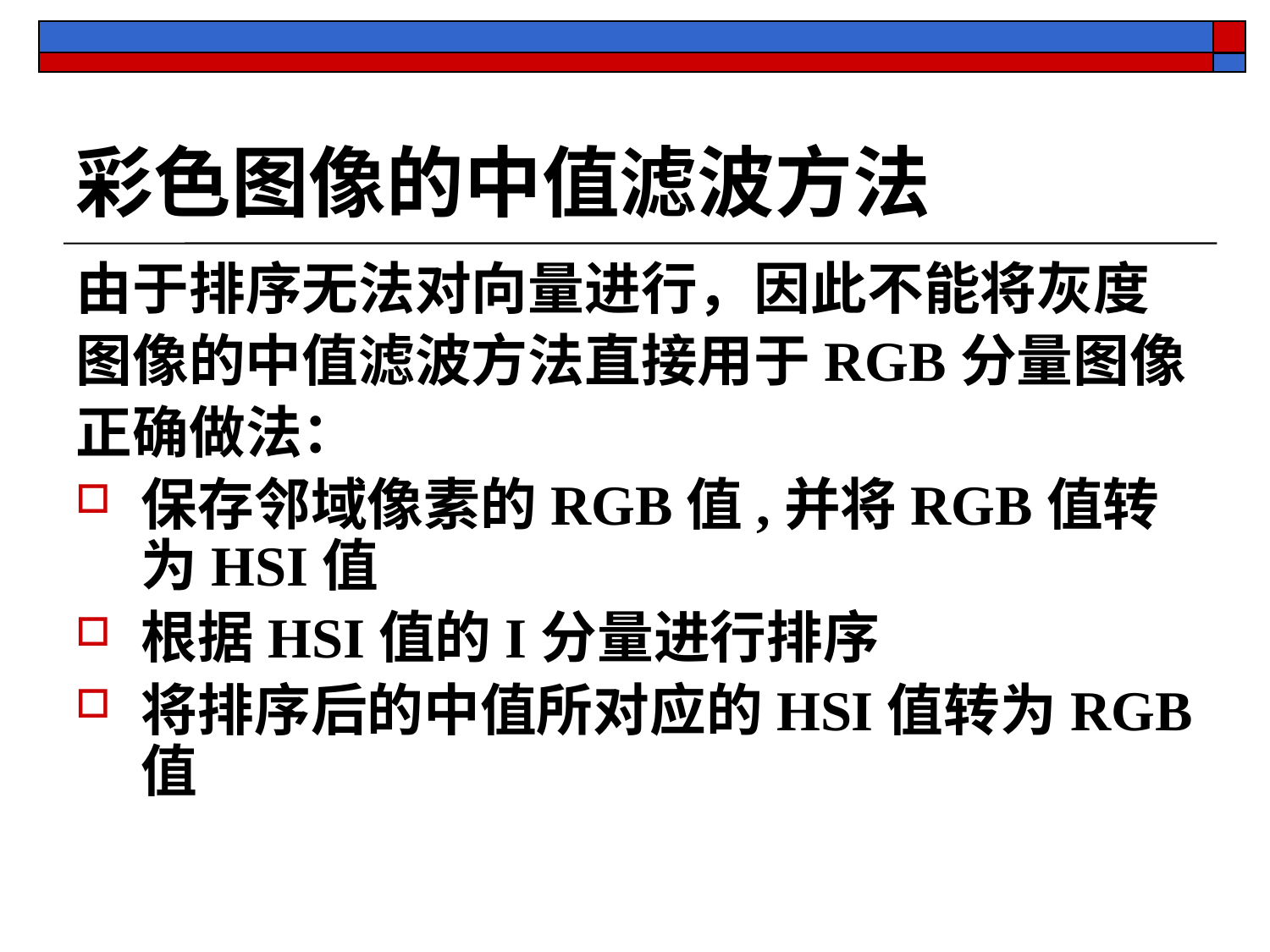

# 彩色图像的中值滤波方法
由于排序无法对向量进行，因此不能将灰度
图像的中值滤波方法直接用于RGB分量图像
正确做法：
保存邻域像素的RGB值,并将RGB值转为HSI值
根据HSI值的I分量进行排序
将排序后的中值所对应的HSI值转为RGB值
108